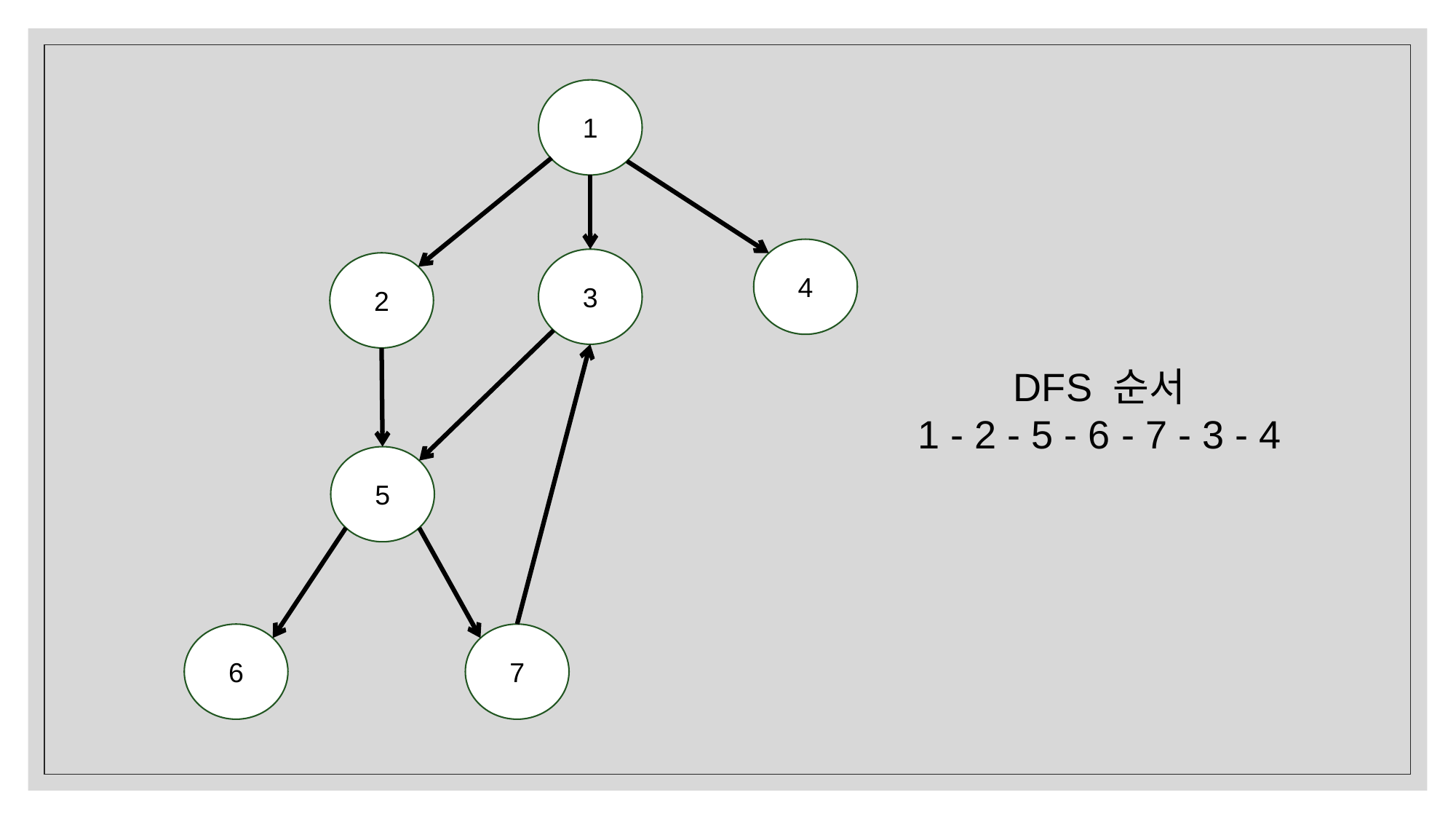

1
4
3
2
DFS 순서
1 - 2 - 5 - 6 - 7 - 3 - 4
5
7
6